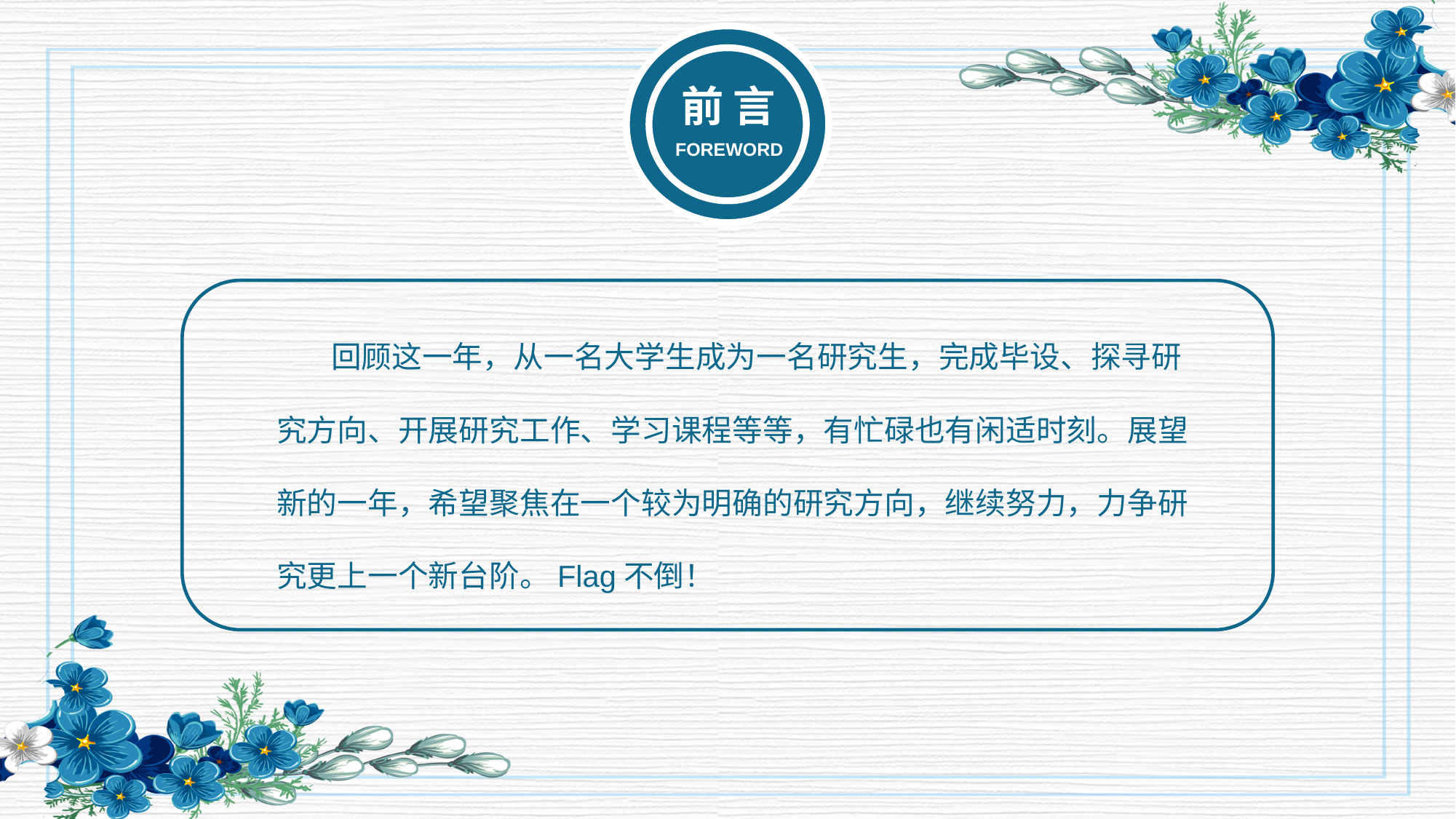

前 言
FOREWORD

       回顾这一年，从一名大学生成为一名研究生，完成毕设、探寻研究方向、开展研究工作、学习课程等等，有忙碌也有闲适时刻。展望新的一年，希望聚焦在一个较为明确的研究方向，继续努力，力争研究更上一个新台阶。Flag不倒！